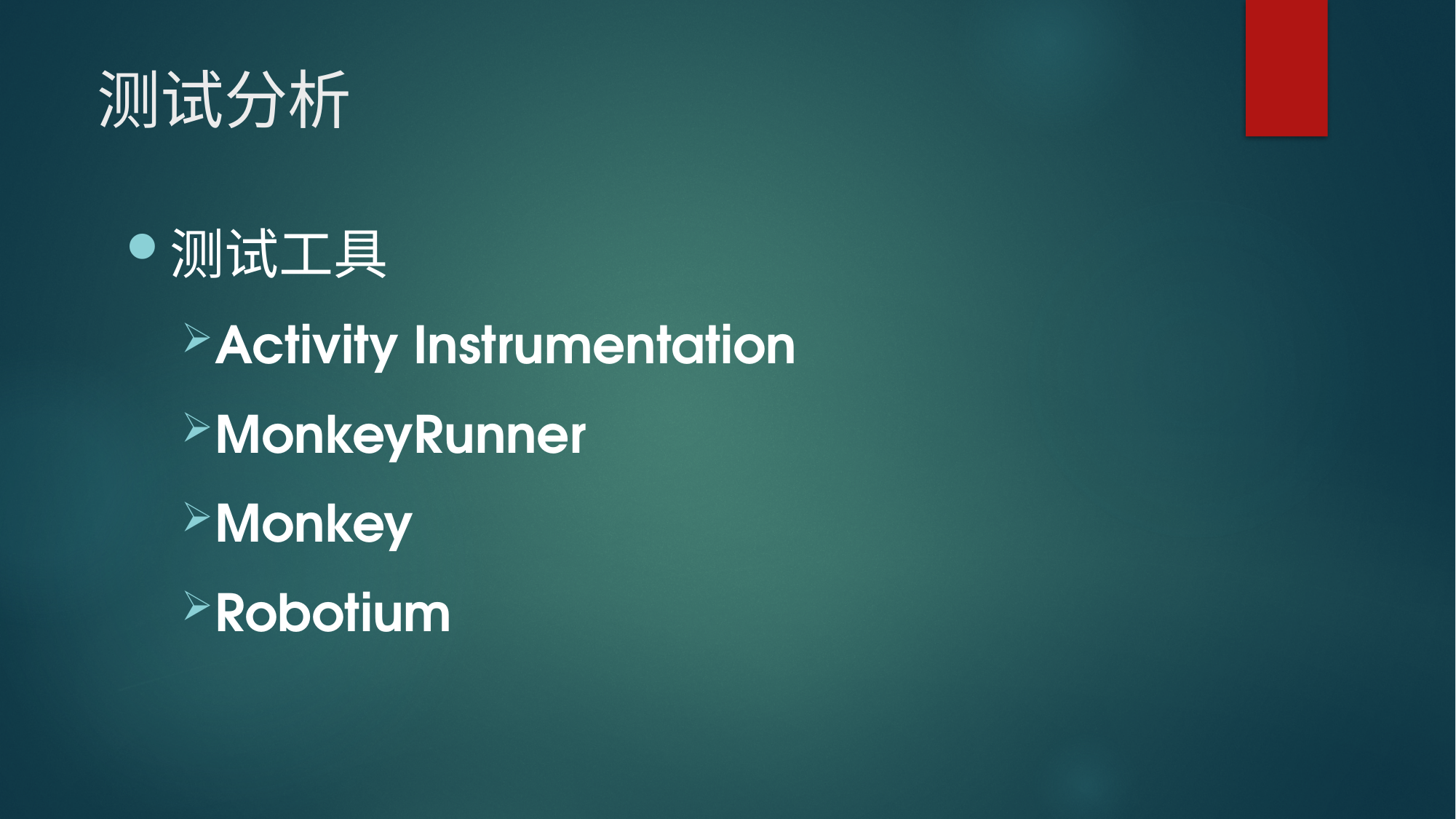

# 测试分析
测试工具
Activity Instrumentation
MonkeyRunner
Monkey
Robotium